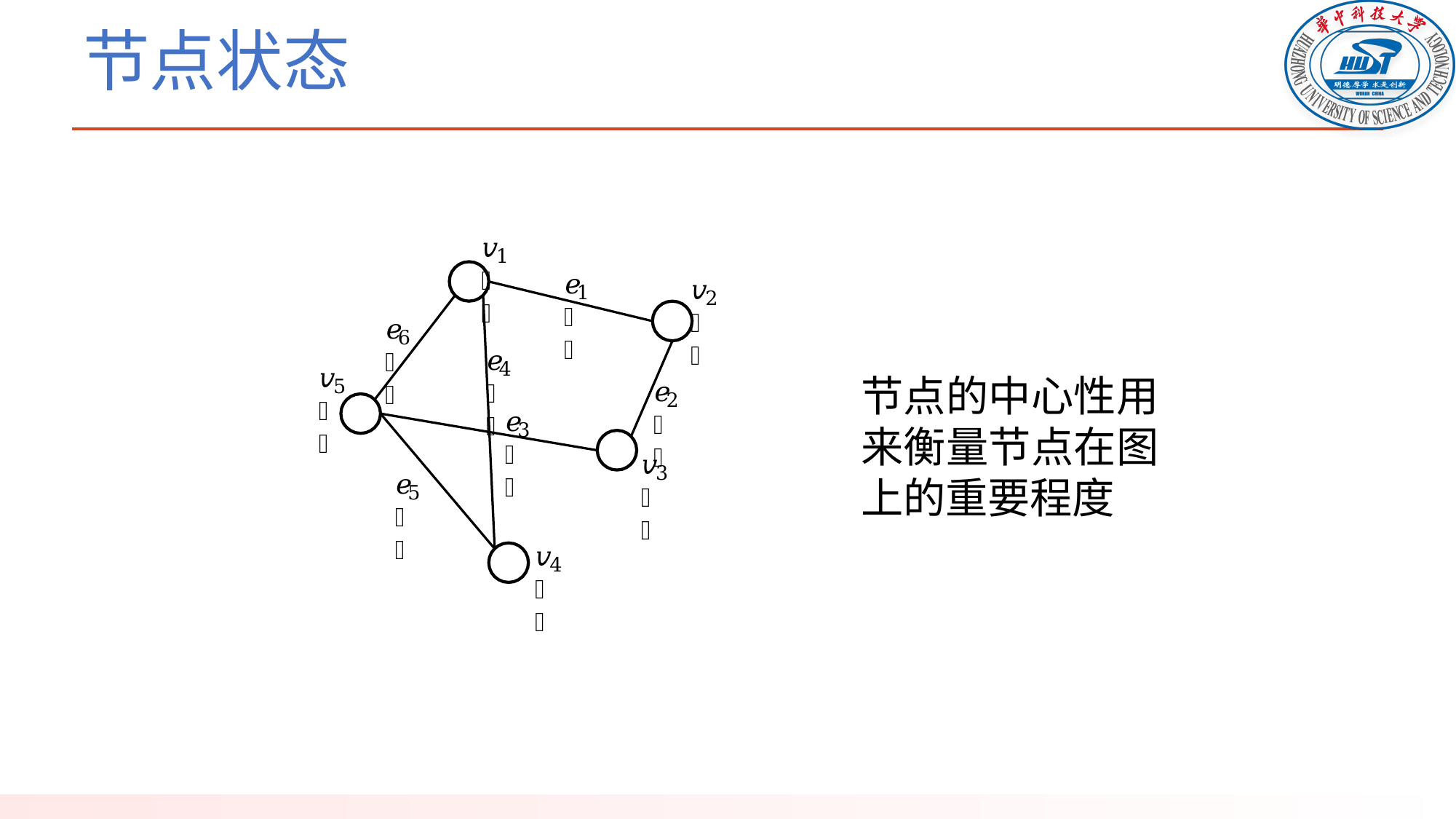

# 节点状态
𝑣𝑣
1

𝑒𝑒
𝑣𝑣
1

2

𝑒𝑒
6

𝑒𝑒
4
𝑣𝑣
节点的中心性用来衡量节点在图上的重要程度
5
𝑒𝑒
2

𝑒𝑒

3

𝑣𝑣
3
𝑒𝑒
5
𝑣𝑣

4